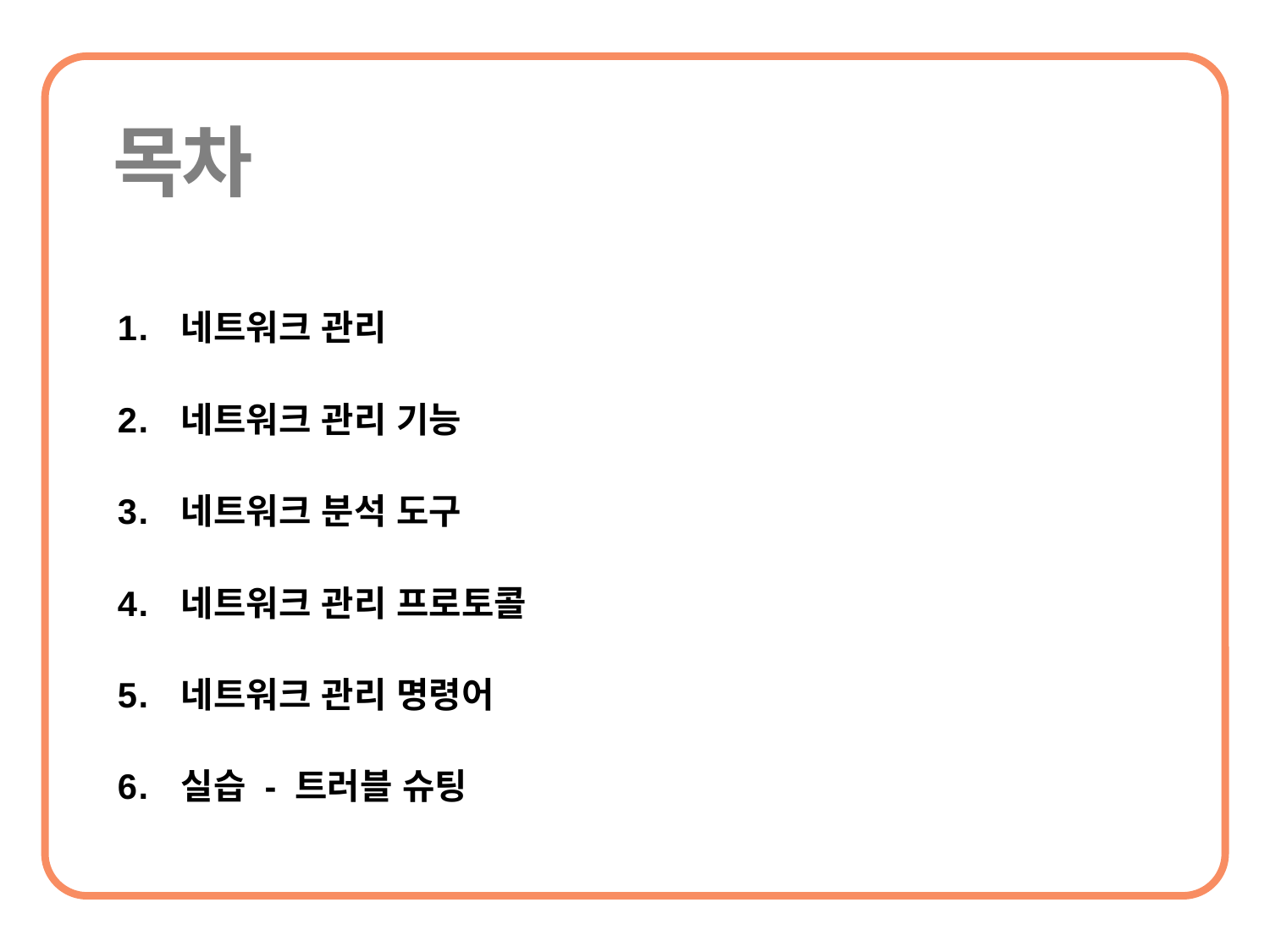

네트워크 관리
네트워크 관리 기능
네트워크 분석 도구
네트워크 관리 프로토콜
네트워크 관리 명령어
실습 - 트러블 슈팅